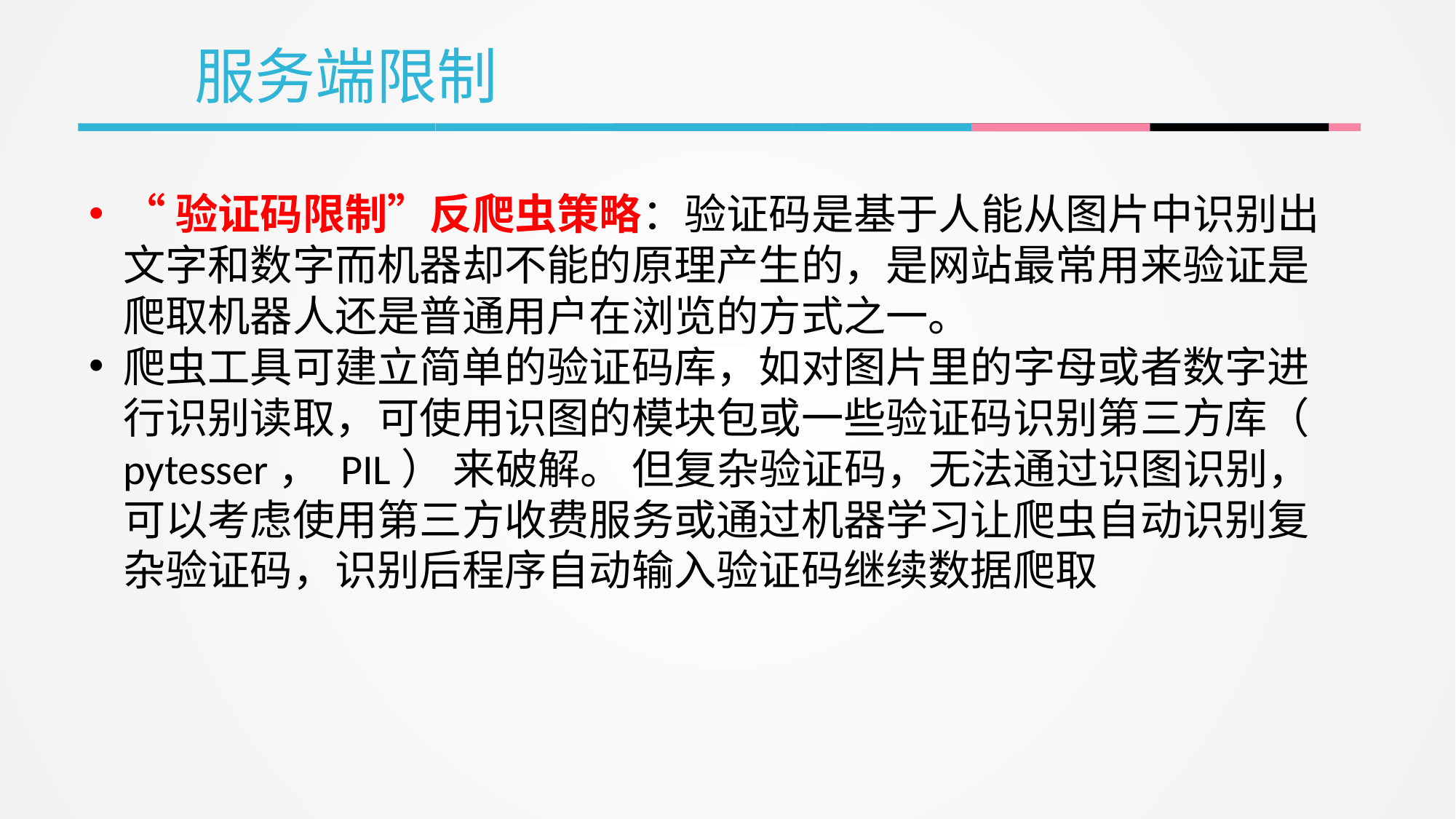

服务端限制

“验证码限制”反爬虫策略：验证码是基于人能从图片中识别出文字和数字而机器却不能的原理产生的，是网站最常用来验证是爬取机器人还是普通用户在浏览的方式之一。
爬虫工具可建立简单的验证码库，如对图片里的字母或者数字进行识别读取，可使用识图的模块包或一些验证码识别第三方库（ pytesser， PIL） 来破解。 但复杂验证码，无法通过识图识别，可以考虑使用第三方收费服务或通过机器学习让爬虫自动识别复杂验证码，识别后程序自动输入验证码继续数据爬取